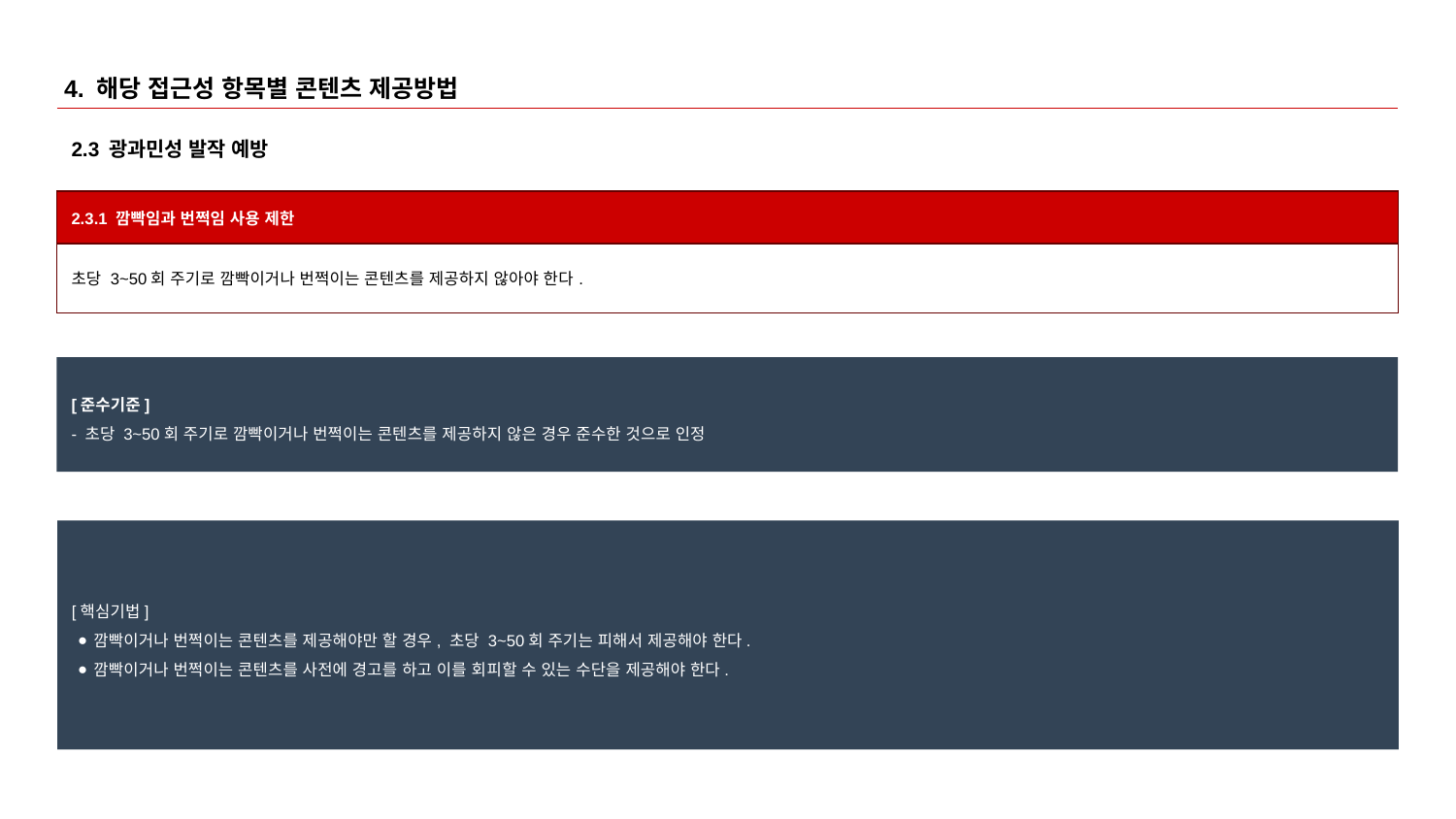

# 4. 해당 접근성 항목별 콘텐츠 제공방법
2.3 광과민성 발작 예방
| 2.3.1 깜빡임과 번쩍임 사용 제한 |
| --- |
| 초당 3~50회 주기로 깜빡이거나 번쩍이는 콘텐츠를 제공하지 않아야 한다. |
[준수기준]
- 초당 3~50회 주기로 깜빡이거나 번쩍이는 콘텐츠를 제공하지 않은 경우 준수한 것으로 인정
[핵심기법]
깜빡이거나 번쩍이는 콘텐츠를 제공해야만 할 경우, 초당 3~50회 주기는 피해서 제공해야 한다.
깜빡이거나 번쩍이는 콘텐츠를 사전에 경고를 하고 이를 회피할 수 있는 수단을 제공해야 한다.